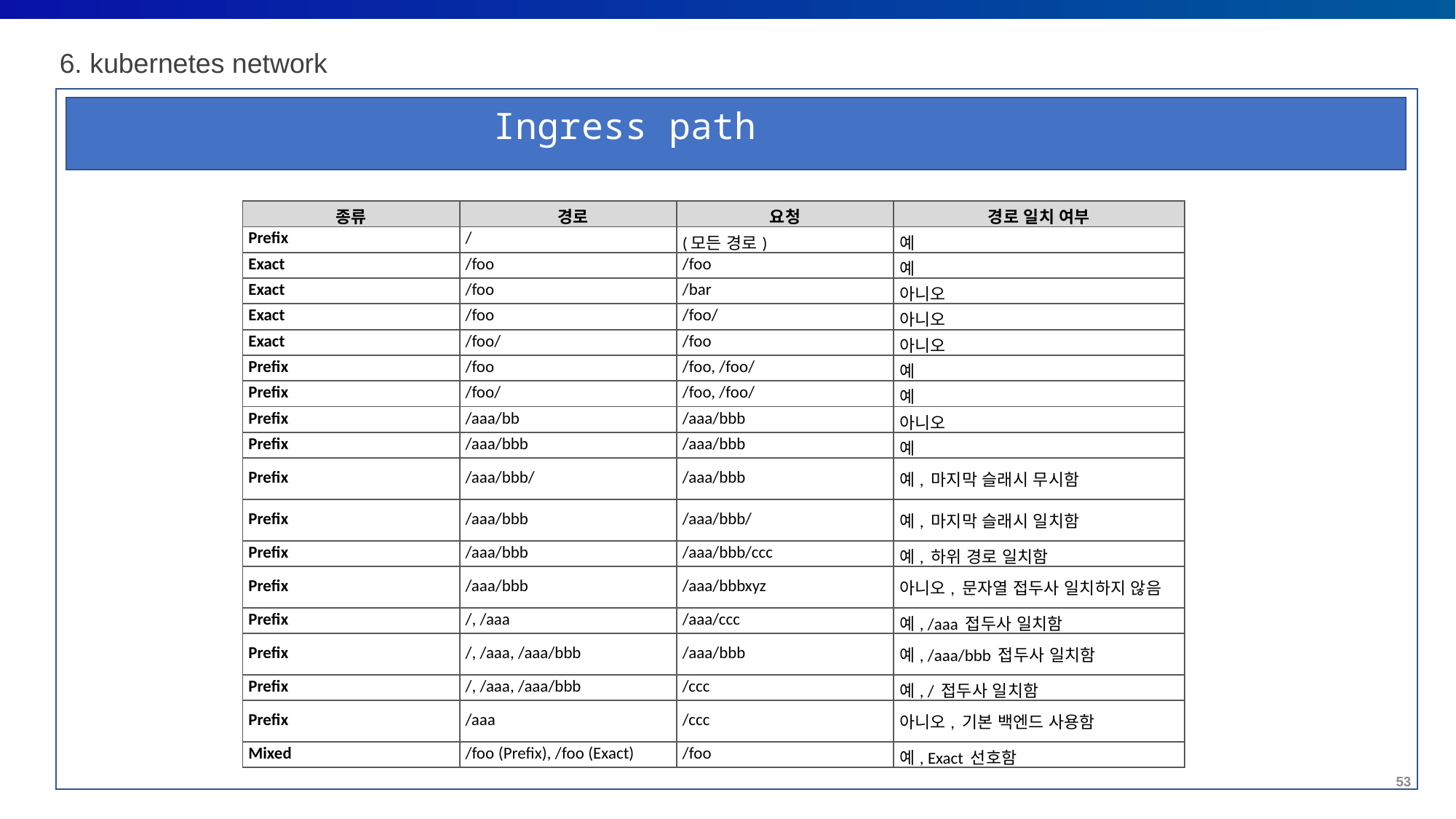

6. kubernetes network

Ingress path
| 종류 | 경로 | 요청 | 경로 일치 여부 |
| --- | --- | --- | --- |
| Prefix | / | (모든 경로) | 예 |
| Exact | /foo | /foo | 예 |
| Exact | /foo | /bar | 아니오 |
| Exact | /foo | /foo/ | 아니오 |
| Exact | /foo/ | /foo | 아니오 |
| Prefix | /foo | /foo, /foo/ | 예 |
| Prefix | /foo/ | /foo, /foo/ | 예 |
| Prefix | /aaa/bb | /aaa/bbb | 아니오 |
| Prefix | /aaa/bbb | /aaa/bbb | 예 |
| Prefix | /aaa/bbb/ | /aaa/bbb | 예, 마지막 슬래시 무시함 |
| Prefix | /aaa/bbb | /aaa/bbb/ | 예, 마지막 슬래시 일치함 |
| Prefix | /aaa/bbb | /aaa/bbb/ccc | 예, 하위 경로 일치함 |
| Prefix | /aaa/bbb | /aaa/bbbxyz | 아니오, 문자열 접두사 일치하지 않음 |
| Prefix | /, /aaa | /aaa/ccc | 예, /aaa 접두사 일치함 |
| Prefix | /, /aaa, /aaa/bbb | /aaa/bbb | 예, /aaa/bbb 접두사 일치함 |
| Prefix | /, /aaa, /aaa/bbb | /ccc | 예, / 접두사 일치함 |
| Prefix | /aaa | /ccc | 아니오, 기본 백엔드 사용함 |
| Mixed | /foo (Prefix), /foo (Exact) | /foo | 예, Exact 선호함 |